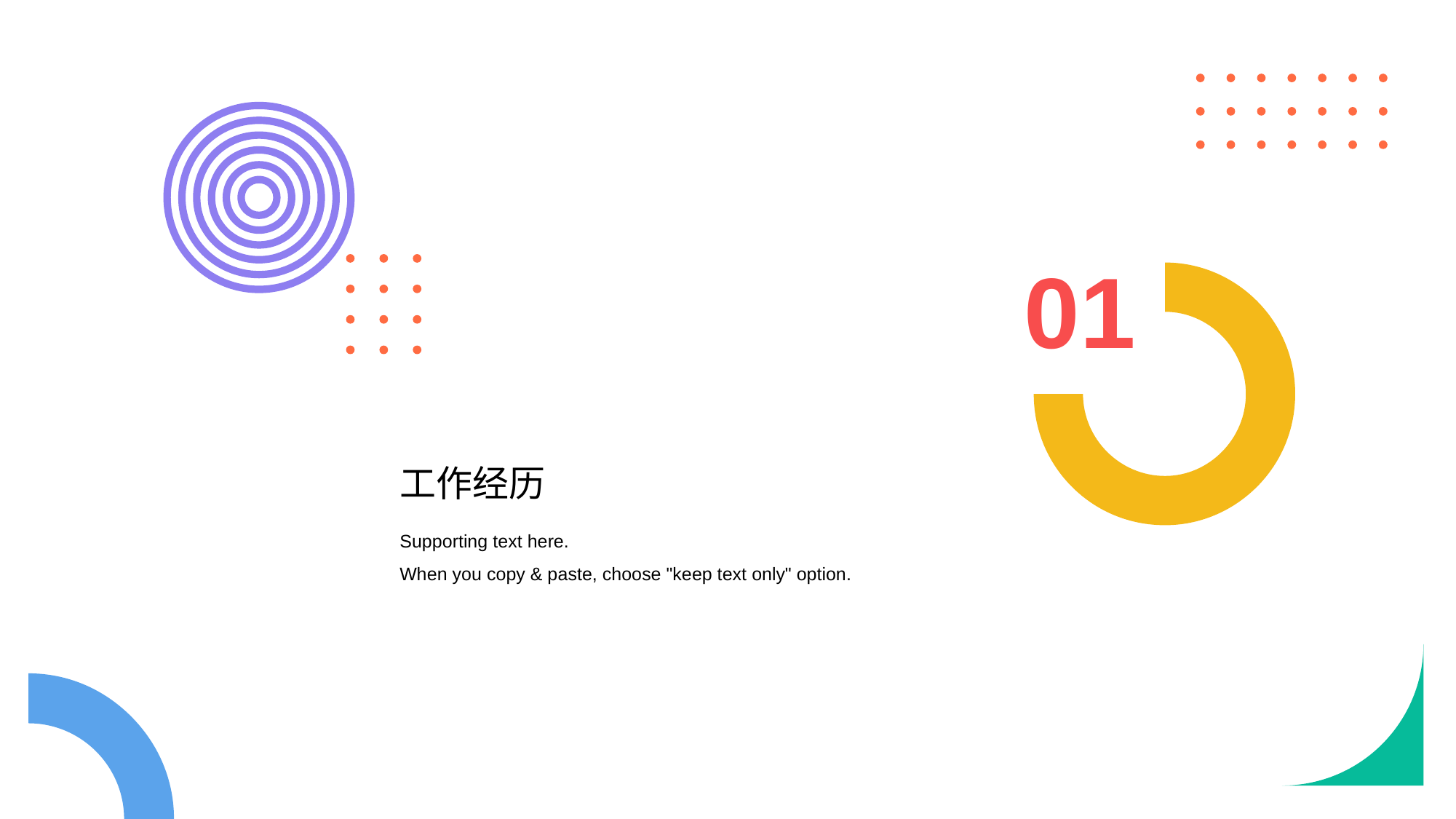

01
# 工作经历
Supporting text here.
When you copy & paste, choose "keep text only" option.